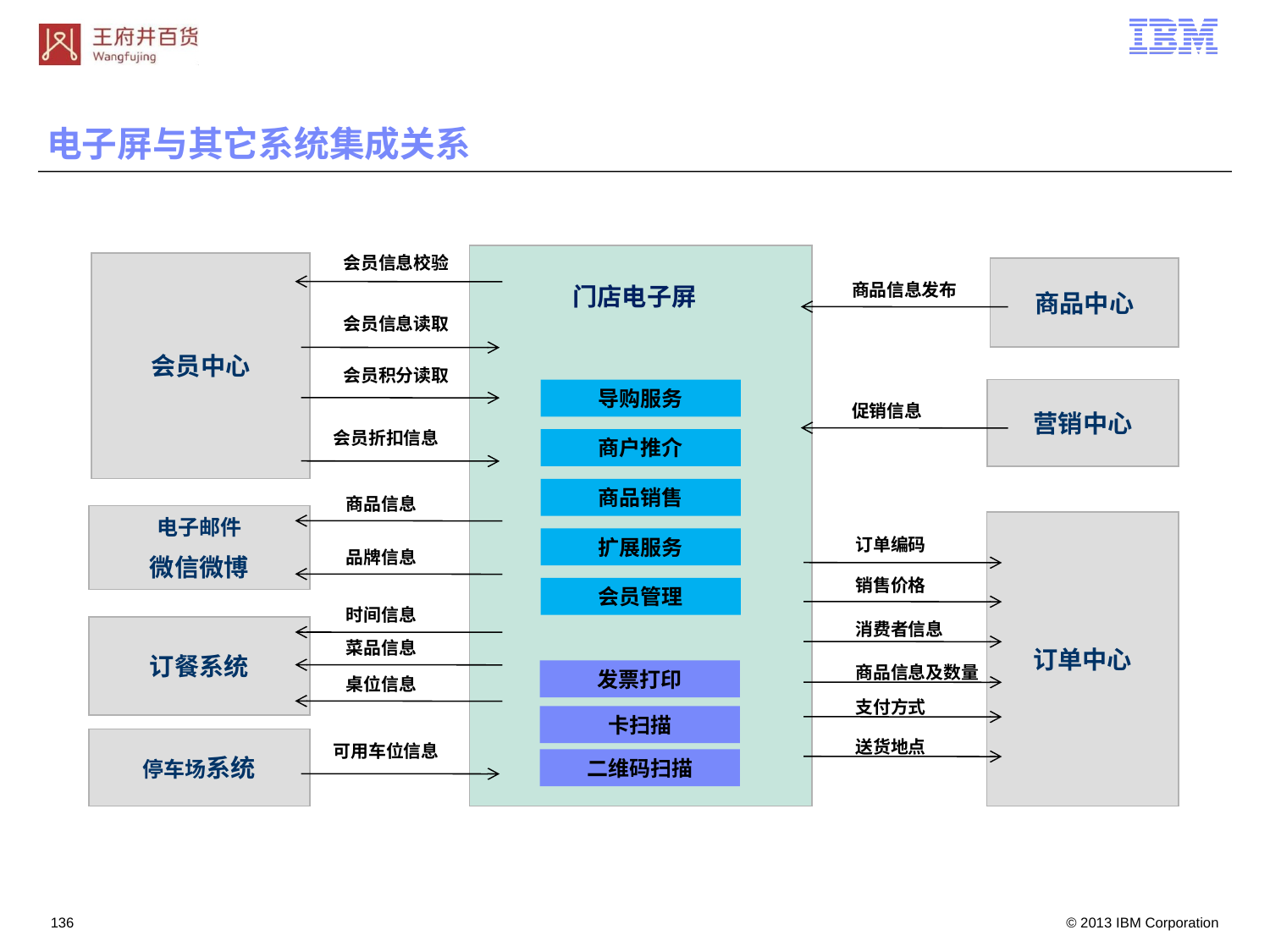

电子屏与其它系统集成关系

会员信息校验
会员中心
商品中心
商品信息发布
门店电子屏
会员信息读取
会员积分读取
导购服务
营销中心
促销信息
会员折扣信息
商户推介
商品销售
商品信息
电子邮件
微信微博
订单中心
订单编码
扩展服务
品牌信息
销售价格
会员管理
时间信息
消费者信息
订餐系统
菜品信息
商品信息及数量
发票打印
桌位信息
支付方式
卡扫描
停车场系统
送货地点
可用车位信息
二维码扫描
136